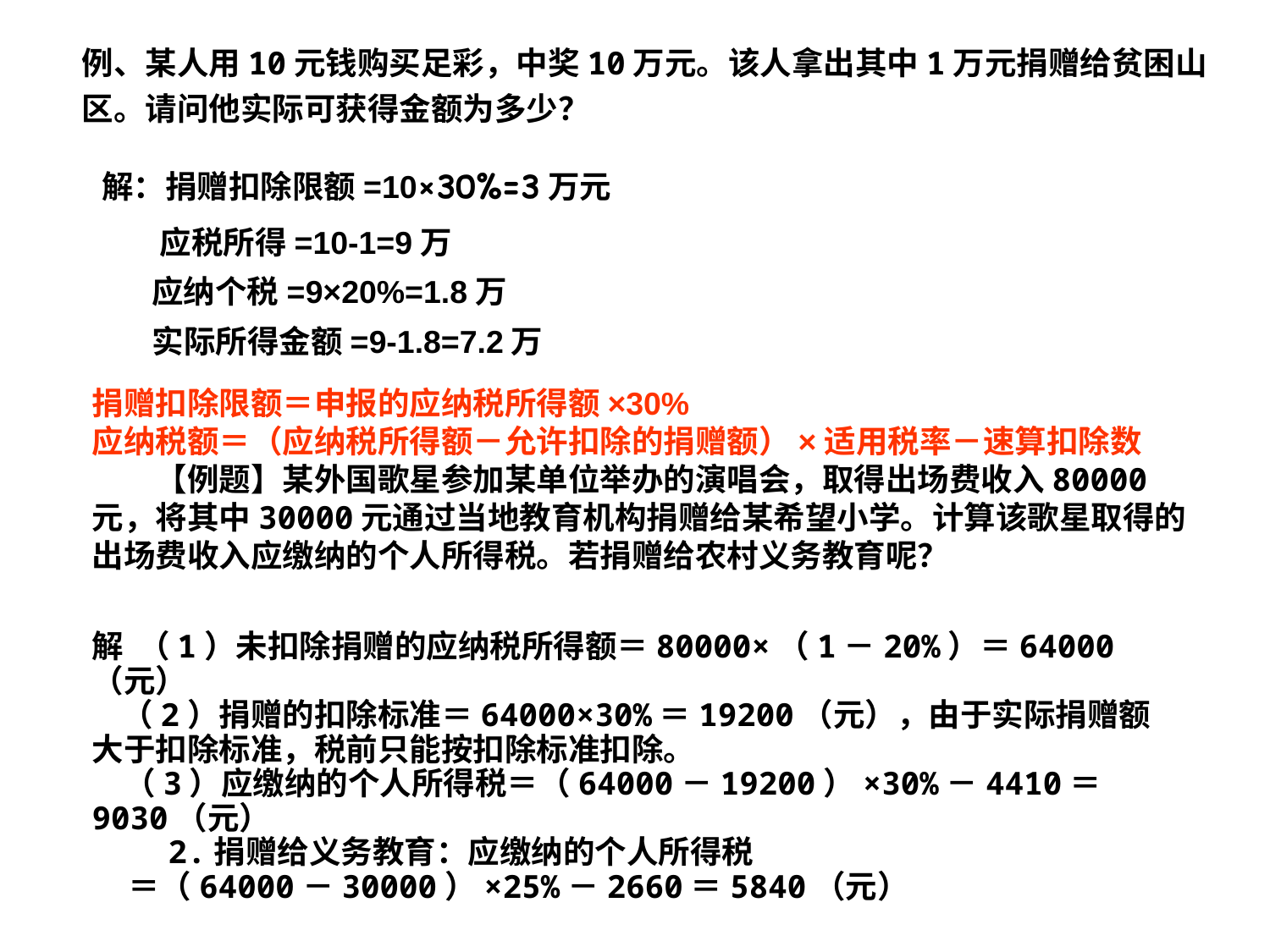

例、某人用10元钱购买足彩，中奖10万元。该人拿出其中1万元捐赠给贫困山区。请问他实际可获得金额为多少？
解：捐赠扣除限额=10×30%=3万元
       应税所得=10-1=9万
       应纳个税=9×20%=1.8万
       实际所得金额=9-1.8=7.2万
捐赠扣除限额＝申报的应纳税所得额×30%
应纳税额＝（应纳税所得额－允许扣除的捐赠额）×适用税率－速算扣除数
　　【例题】某外国歌星参加某单位举办的演唱会，取得出场费收入80000元，将其中30000元通过当地教育机构捐赠给某希望小学。计算该歌星取得的出场费收入应缴纳的个人所得税。若捐赠给农村义务教育呢？
解  （1）未扣除捐赠的应纳税所得额＝80000×（1－20%）＝64000（元）
   （2）捐赠的扣除标准＝64000×30%＝19200（元），由于实际捐赠额大于扣除标准，税前只能按扣除标准扣除。
　（3）应缴纳的个人所得税＝（64000－19200）×30%－4410＝9030（元）
    2.捐赠给义务教育：应缴纳的个人所得税
    ＝（64000－30000）×25%－2660＝5840（元）